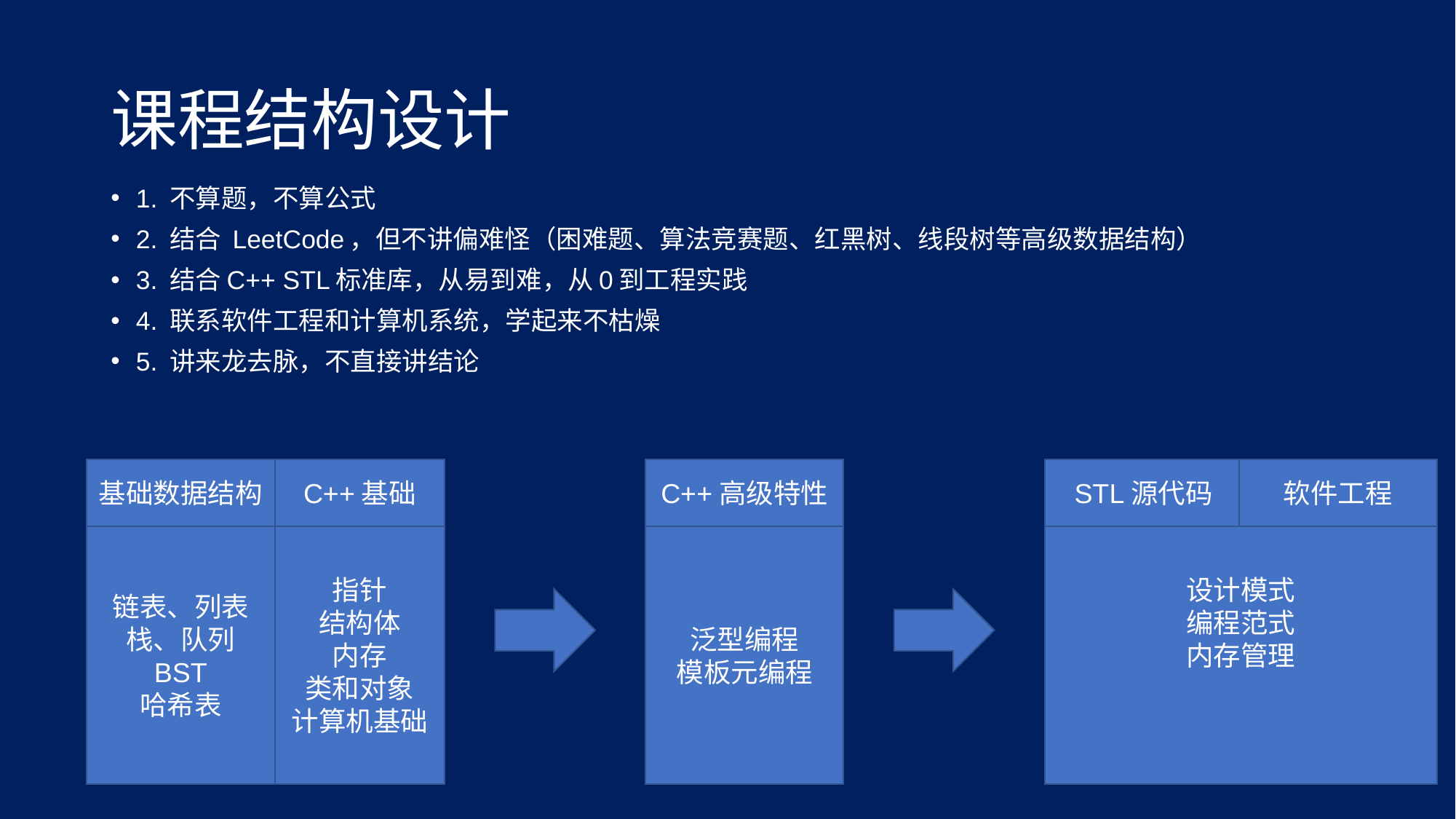

# 课程结构设计
1. 不算题，不算公式
2. 结合 LeetCode，但不讲偏难怪（困难题、算法竞赛题、红黑树、线段树等高级数据结构）
3. 结合C++ STL标准库，从易到难，从0到工程实践
4. 联系软件工程和计算机系统，学起来不枯燥
5. 讲来龙去脉，不直接讲结论

STL源代码
软件工程
基础数据结构
C++基础
C++高级特性
链表、列表
栈、队列
BST
哈希表
指针
结构体
内存
类和对象
计算机基础
泛型编程
模板元编程
设计模式
编程范式
内存管理